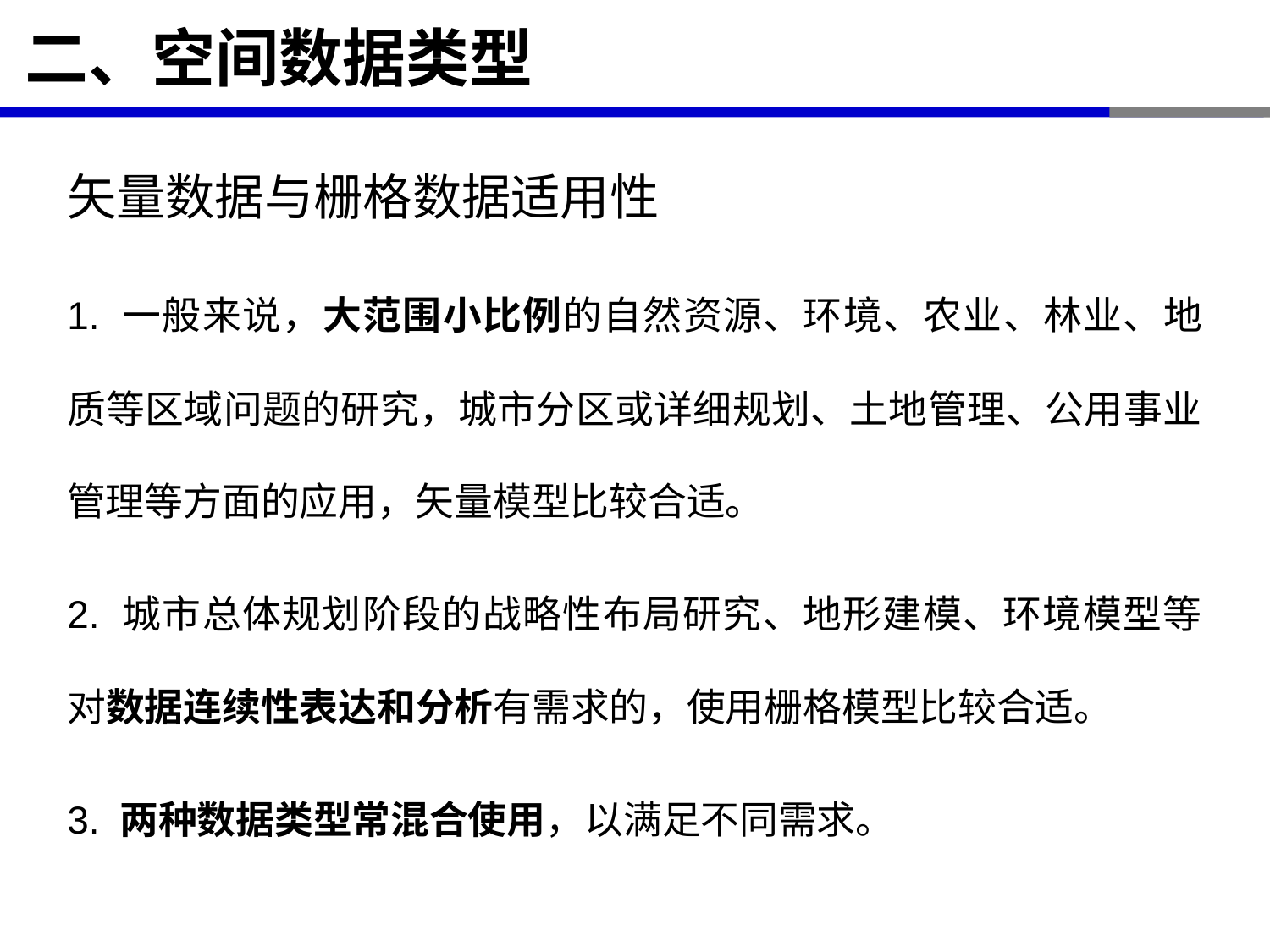

# 二、空间数据类型
矢量数据与栅格数据适用性
1. 一般来说，大范围小比例的自然资源、环境、农业、林业、地质等区域问题的研究，城市分区或详细规划、土地管理、公用事业管理等方面的应用，矢量模型比较合适。
2. 城市总体规划阶段的战略性布局研究、地形建模、环境模型等对数据连续性表达和分析有需求的，使用栅格模型比较合适。
3. 两种数据类型常混合使用，以满足不同需求。